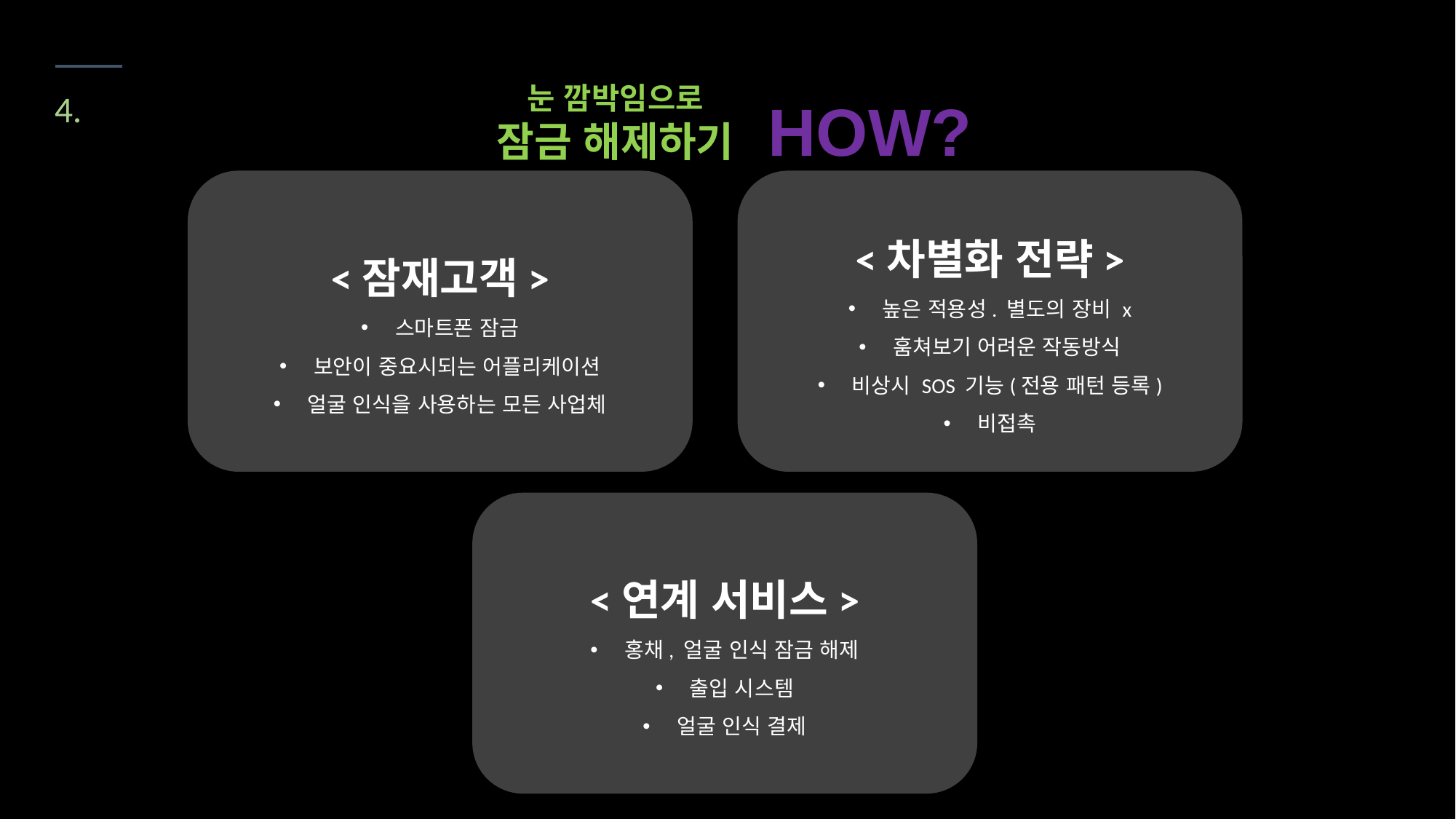

눈 깜박임으로
잠금 해제하기
HOW?
4. 사업화 전략
<잠재고객>
스마트폰 잠금
보안이 중요시되는 어플리케이션
얼굴 인식을 사용하는 모든 사업체
<차별화 전략>
높은 적용성. 별도의 장비 x
훔쳐보기 어려운 작동방식
비상시 SOS 기능(전용 패턴 등록)
비접촉
<연계 서비스>
홍채, 얼굴 인식 잠금 해제
출입 시스템
얼굴 인식 결제